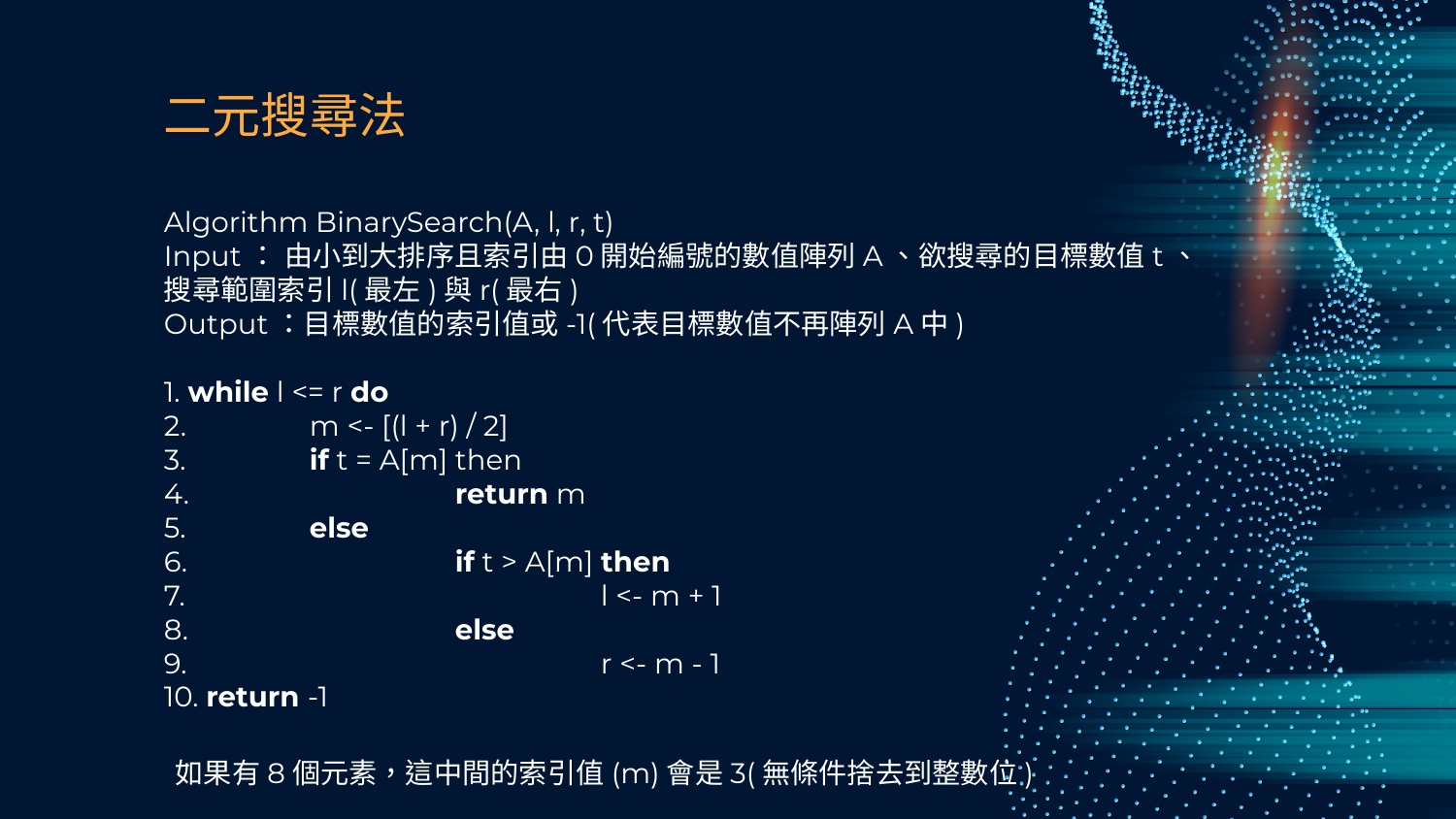

# 二元搜尋法
Algorithm BinarySearch(A, l, r, t)
Input： 由小到大排序且索引由0開始編號的數值陣列A、欲搜尋的目標數值t、搜尋範圍索引l(最左)與r(最右)
Output：目標數值的索引值或-1(代表目標數值不再陣列A中)

1. while l <= r do
2. 	m <- [(l + r) / 2]
3. 	if t = A[m] then
4.		return m
5.	else
6.		if t > A[m] then
7.			l <- m + 1
8.		else
9.			r <- m - 1
10. return -1
如果有8個元素，這中間的索引值(m)會是3(無條件捨去到整數位)